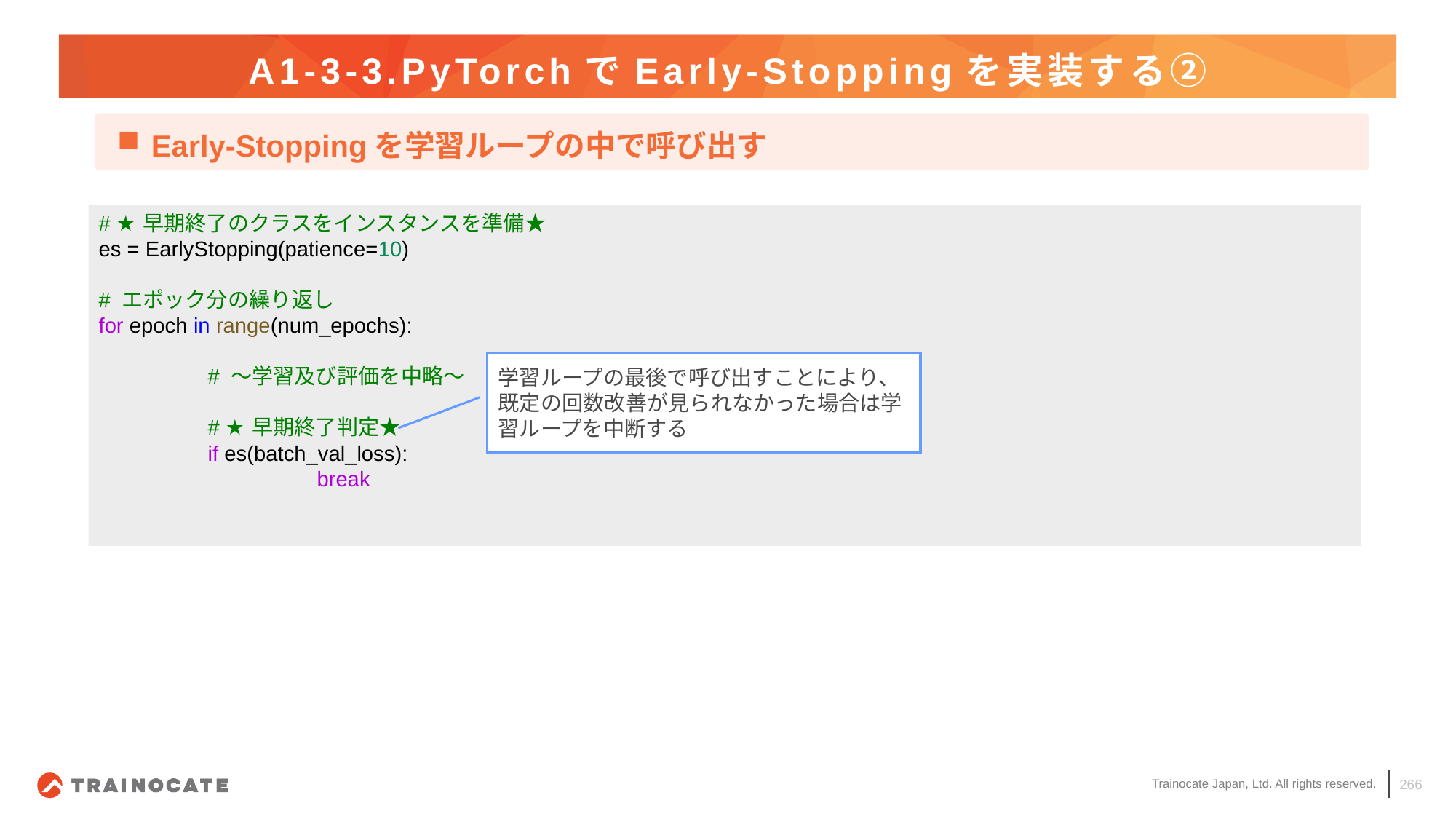

# A1-3-3.PyTorchでEarly-Stoppingを実装する②
Early-Stoppingを学習ループの中で呼び出す
# ★早期終了のクラスをインスタンスを準備★
es = EarlyStopping(patience=10)

# エポック分の繰り返し
for epoch in range(num_epochs):

	# ～学習及び評価を中略～

	# ★早期終了判定★
    	if es(batch_val_loss):
      		break

学習ループの最後で呼び出すことにより、既定の回数改善が見られなかった場合は学習ループを中断する
266